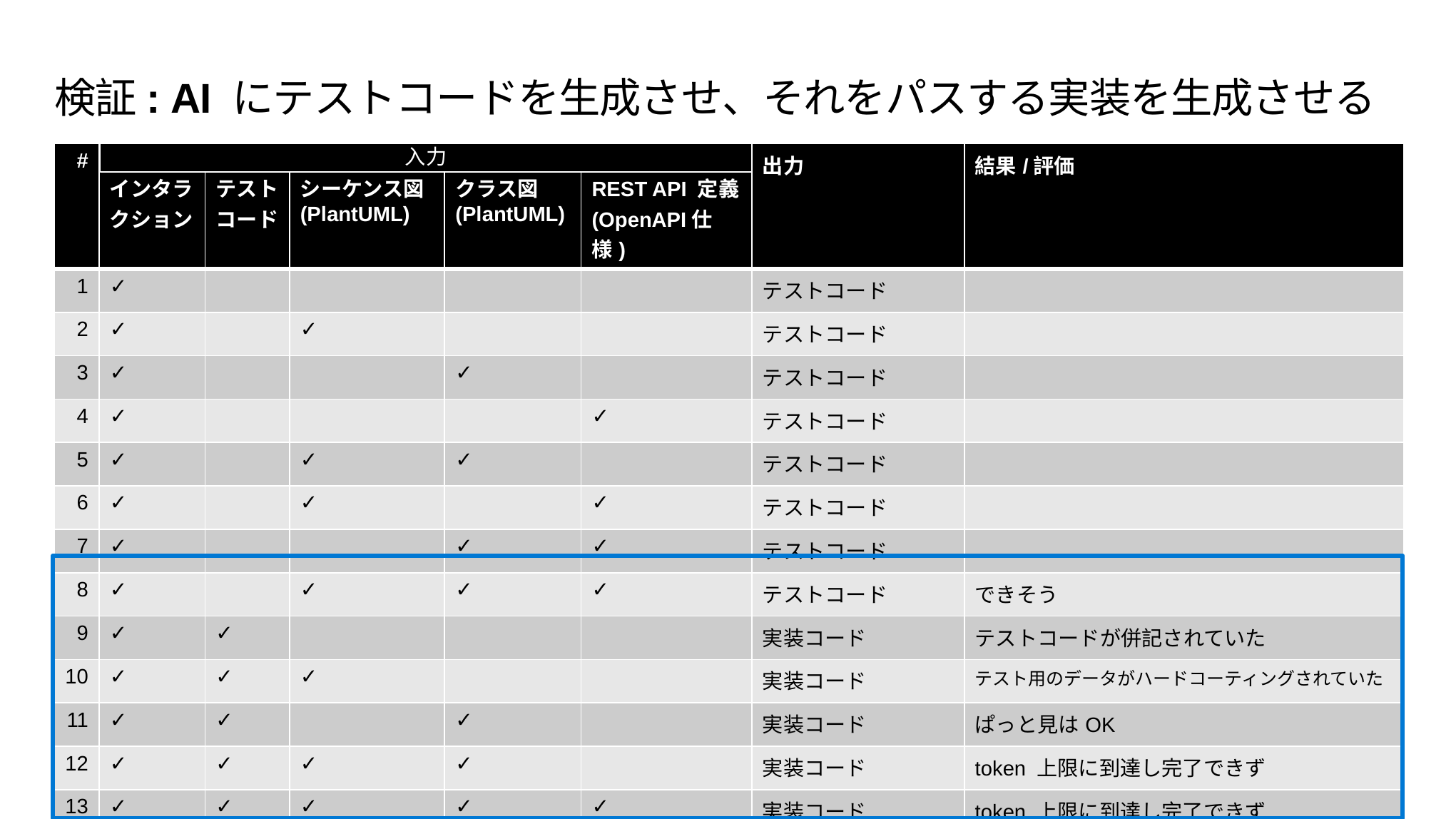

# 検証: AI にテストコードを生成させ、それをパスする実装を生成させる
| # | インタラクション | テストコード | シーケンス図 (PlantUML) | クラス図 (PlantUML) | REST API 定義 (OpenAPI仕様) | 出力 | 結果/評価 |
| --- | --- | --- | --- | --- | --- | --- | --- |
| 1 | ✓ |  |  |  |  | テストコード |  |
| 2 | ✓ |  | ✓ |  |  | テストコード |  |
| 3 | ✓ |  |  | ✓ |  | テストコード |  |
| 4 | ✓ |  |  |  | ✓ | テストコード |  |
| 5 | ✓ |  | ✓ | ✓ |  | テストコード |  |
| 6 | ✓ |  | ✓ |  | ✓ | テストコード |  |
| 7 | ✓ |  |  | ✓ | ✓ | テストコード |  |
| 8 | ✓ |  | ✓ | ✓ | ✓ | テストコード | できそう |
| 9 | ✓ | ✓ |  |  |  | 実装コード | テストコードが併記されていた |
| 10 | ✓ | ✓ | ✓ |  |  | 実装コード | テスト用のデータがハードコーティングされていた |
| 11 | ✓ | ✓ |  | ✓ |  | 実装コード | ぱっと見はOK |
| 12 | ✓ | ✓ | ✓ | ✓ |  | 実装コード | token 上限に到達し完了できず |
| 13 | ✓ | ✓ | ✓ | ✓ | ✓ | 実装コード | token 上限に到達し完了できず |
入力